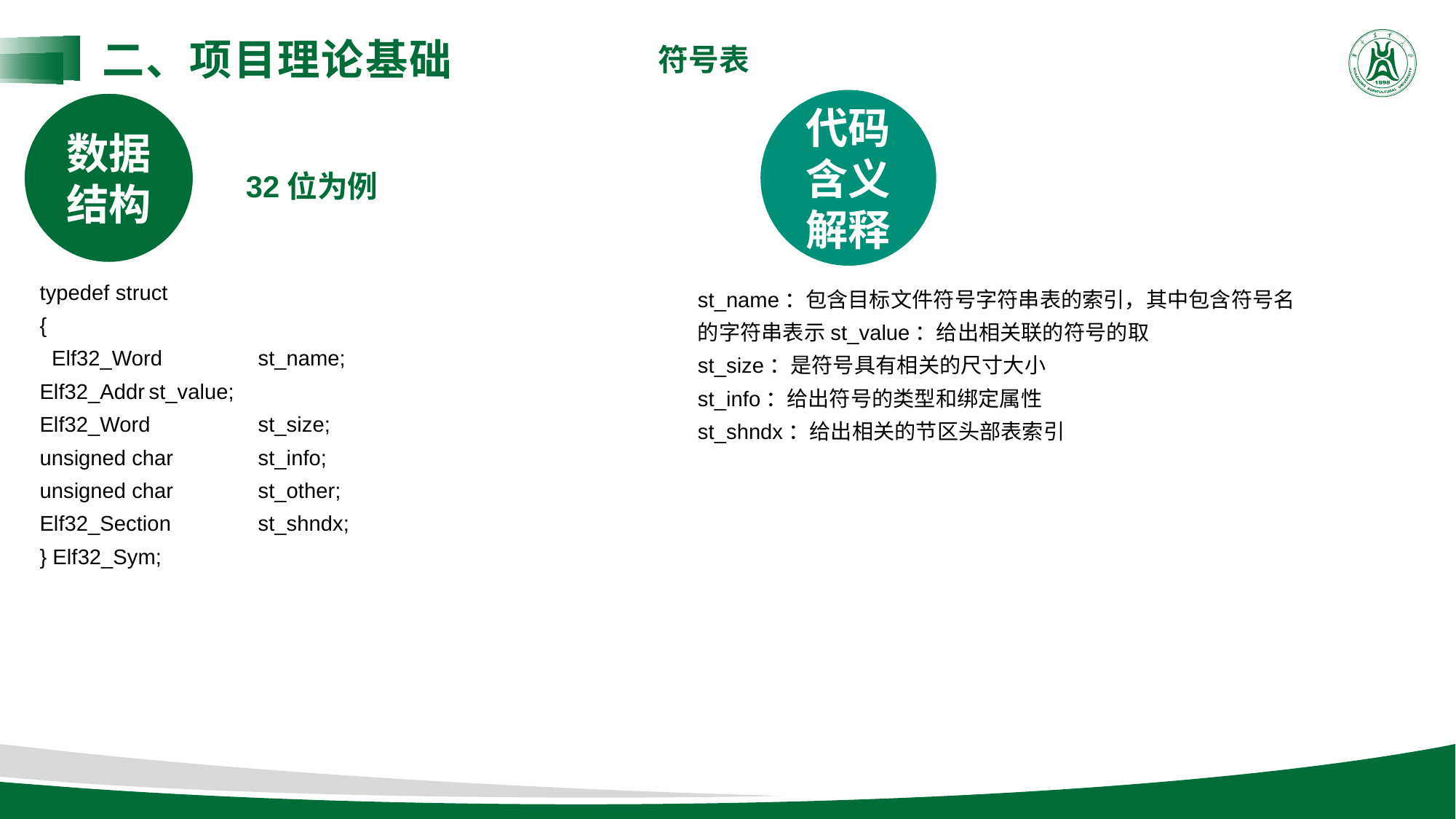

二、项目理论基础
 符号表
代码含义解释
数据结构
32位为例
typedef struct
{
  Elf32_Word	st_name;
Elf32_Addr	st_value;
Elf32_Word	st_size;
unsigned char	st_info;
unsigned char	st_other;
Elf32_Section	st_shndx;
} Elf32_Sym;
st_name：包含目标文件符号字符串表的索引，其中包含符号名的字符串表示st_value：给出相关联的符号的取
st_size：是符号具有相关的尺寸大小
st_info：给出符号的类型和绑定属性
st_shndx：给出相关的节区头部表索引
11